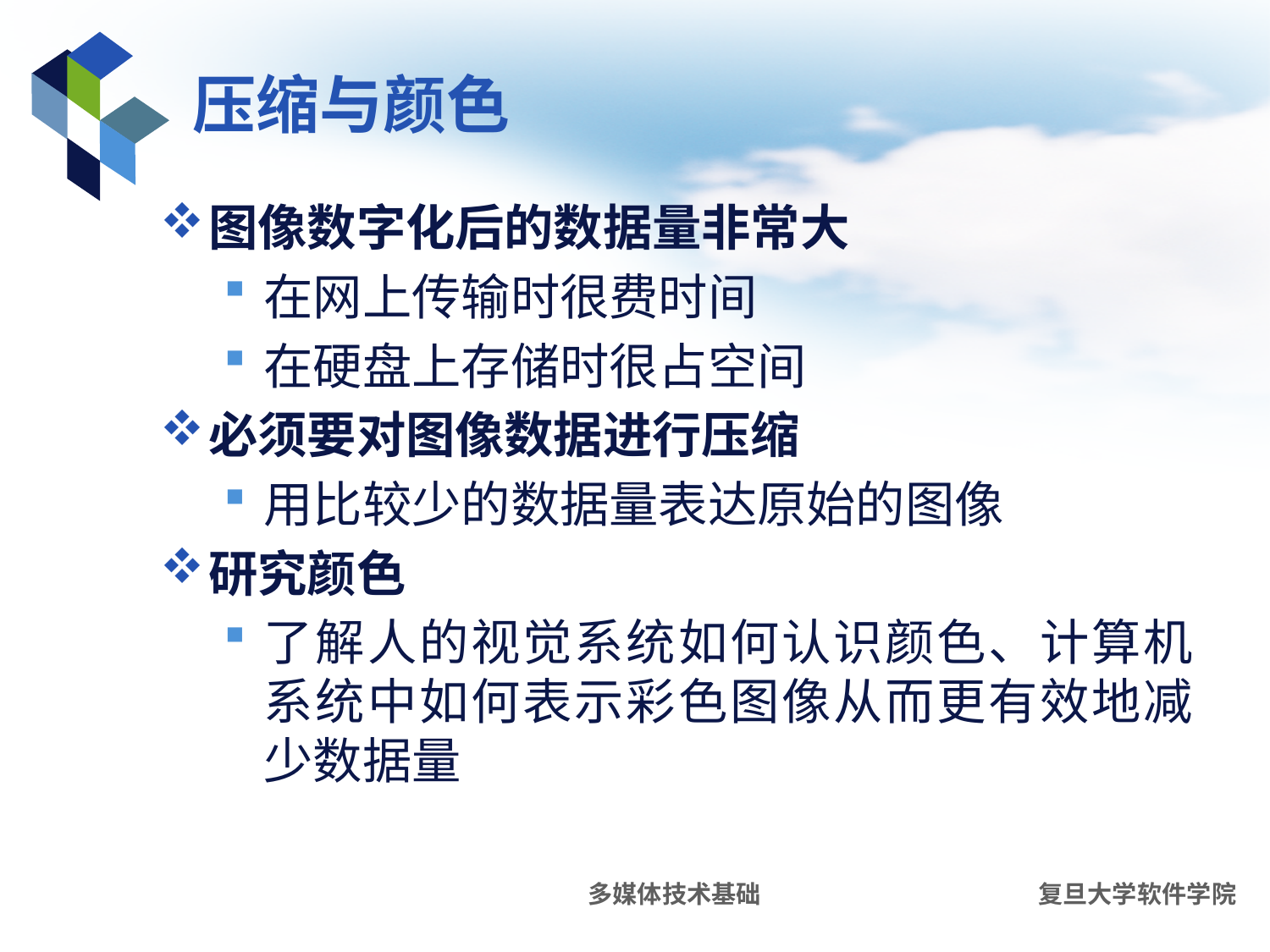

# 压缩与颜色
图像数字化后的数据量非常大
在网上传输时很费时间
在硬盘上存储时很占空间
必须要对图像数据进行压缩
用比较少的数据量表达原始的图像
研究颜色
了解人的视觉系统如何认识颜色、计算机系统中如何表示彩色图像从而更有效地减少数据量
多媒体技术基础